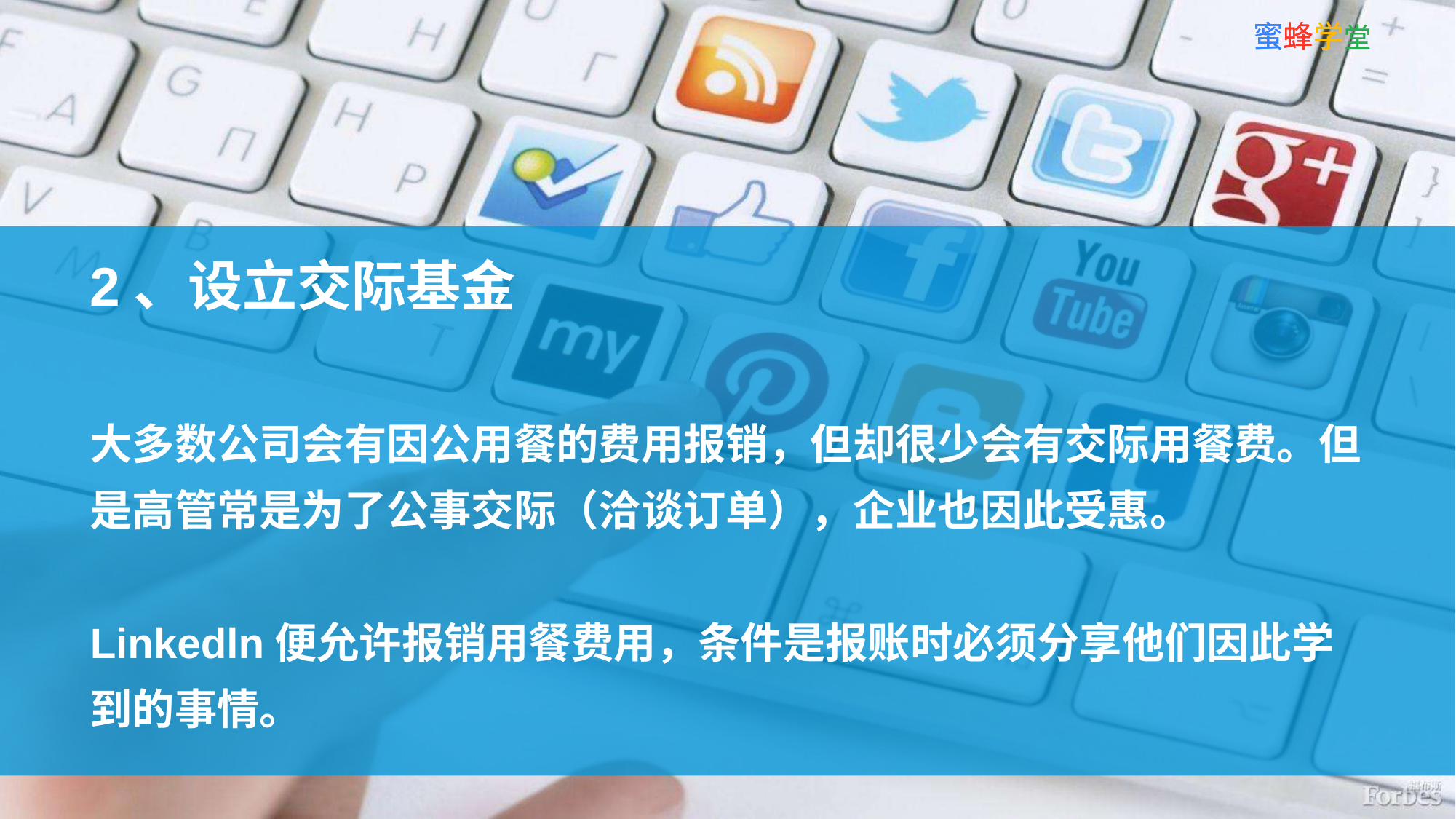

蜜蜂学堂

2、设立交际基金

大多数公司会有因公用餐的费用报销，但却很少会有交际用餐费。但是高管常是为了公事交际（洽谈订单），企业也因此受惠。

Linkedln便允许报销用餐费用，条件是报账时必须分享他们因此学到的事情。